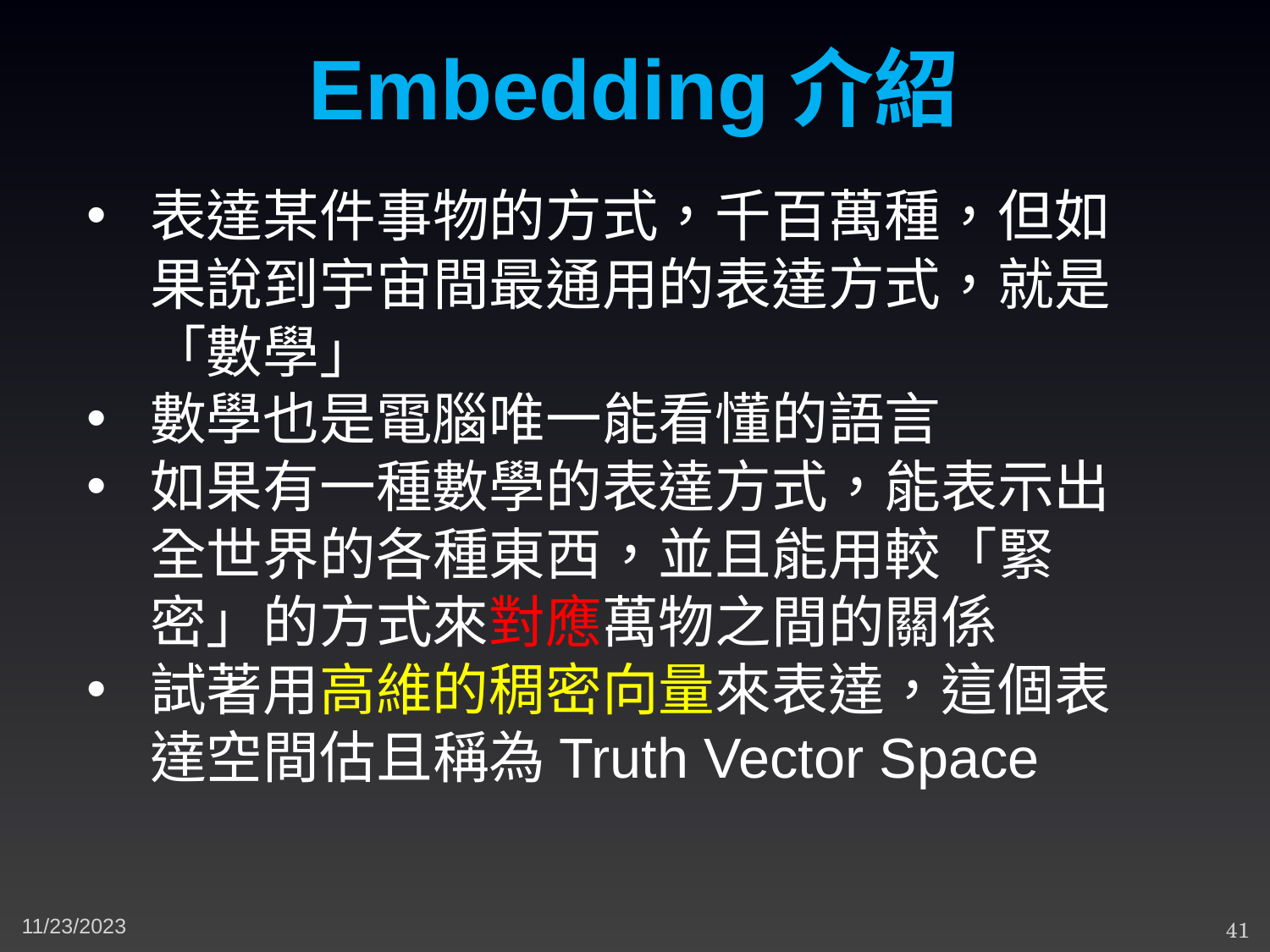

Embedding介紹
表達某件事物的方式，千百萬種，但如果說到宇宙間最通用的表達方式，就是「數學」
數學也是電腦唯一能看懂的語言
如果有一種數學的表達方式，能表示出全世界的各種東西，並且能用較「緊密」的方式來對應萬物之間的關係
試著用高維的稠密向量來表達，這個表達空間估且稱為Truth Vector Space
11/23/2023
41